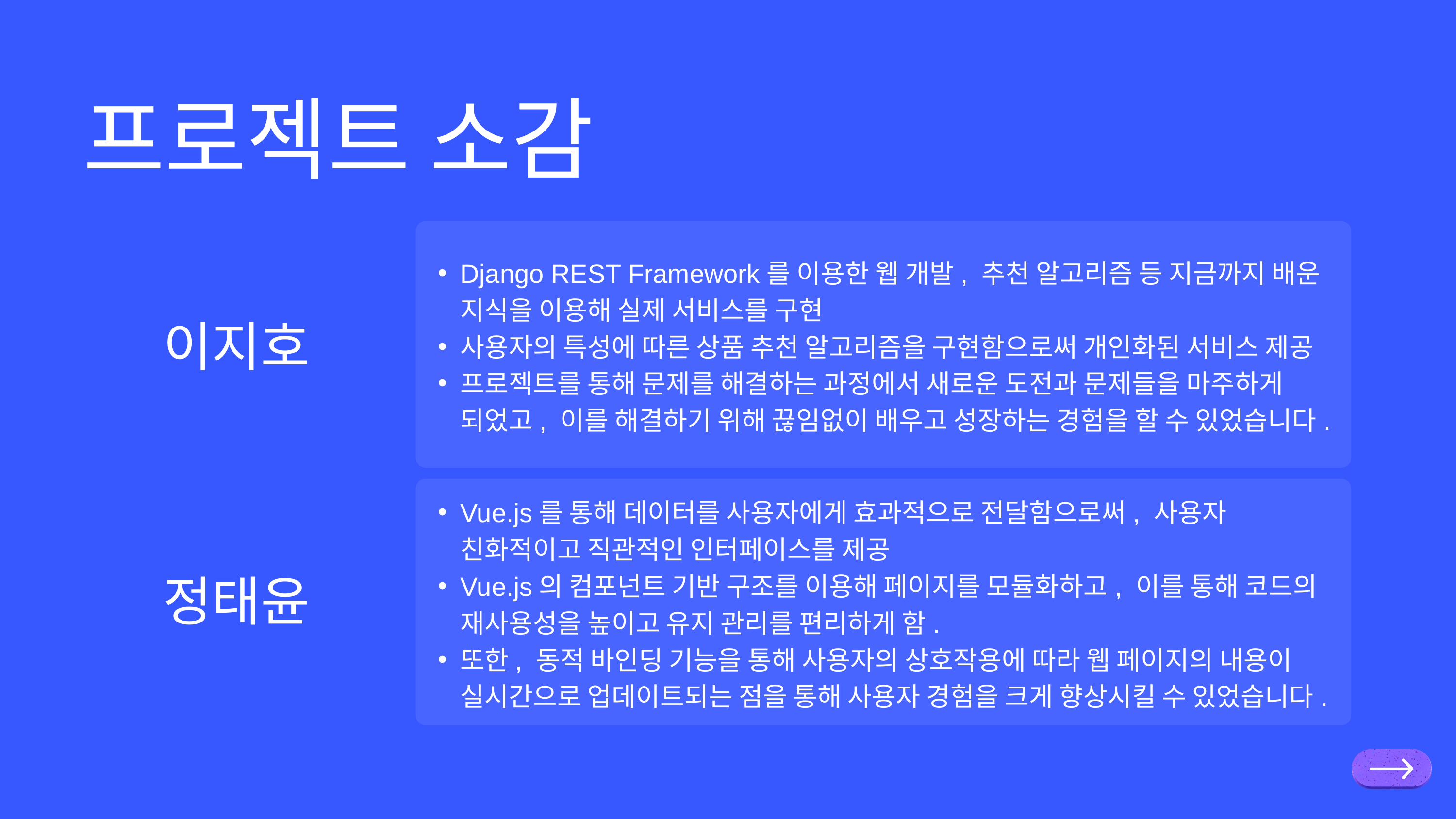

프로젝트 소감

Django REST Framework를 이용한 웹 개발, 추천 알고리즘 등 지금까지 배운 지식을 이용해 실제 서비스를 구현
사용자의 특성에 따른 상품 추천 알고리즘을 구현함으로써 개인화된 서비스 제공
프로젝트를 통해 문제를 해결하는 과정에서 새로운 도전과 문제들을 마주하게 되었고, 이를 해결하기 위해 끊임없이 배우고 성장하는 경험을 할 수 있었습니다.
이지호

Vue.js를 통해 데이터를 사용자에게 효과적으로 전달함으로써, 사용자 친화적이고 직관적인 인터페이스를 제공
Vue.js의 컴포넌트 기반 구조를 이용해 페이지를 모듈화하고, 이를 통해 코드의 재사용성을 높이고 유지 관리를 편리하게 함.
또한, 동적 바인딩 기능을 통해 사용자의 상호작용에 따라 웹 페이지의 내용이 실시간으로 업데이트되는 점을 통해 사용자 경험을 크게 향상시킬 수 있었습니다.
정태윤